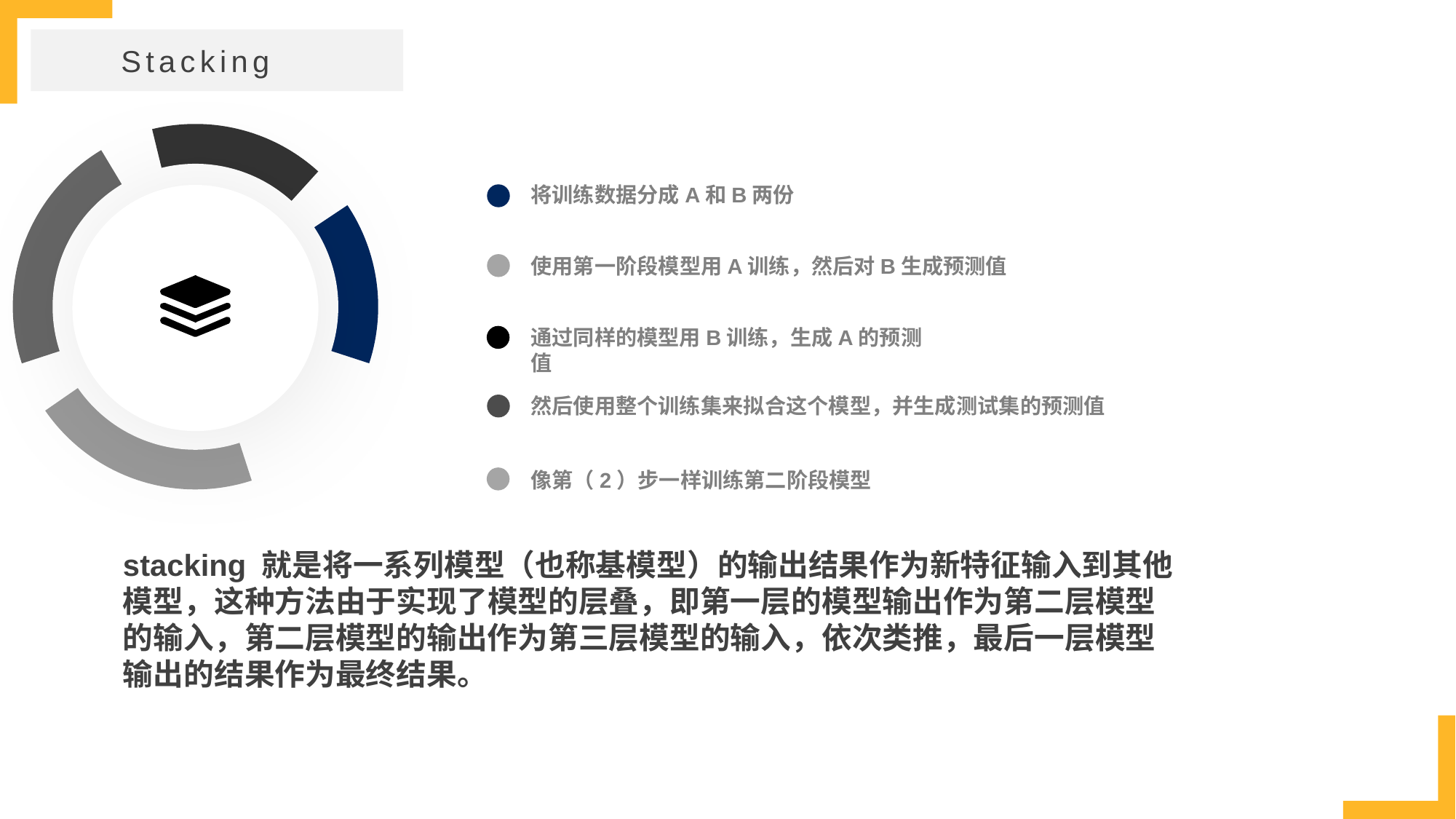

Stacking

将训练数据分成A和B两份

使用第一阶段模型用A训练，然后对B生成预测值

通过同样的模型用B训练，生成A的预测值

然后使用整个训练集来拟合这个模型，并生成测试集的预测值

像第（2）步一样训练第二阶段模型

stacking 就是将一系列模型（也称基模型）的输出结果作为新特征输入到其他模型，这种方法由于实现了模型的层叠，即第一层的模型输出作为第二层模型的输入，第二层模型的输出作为第三层模型的输入，依次类推，最后一层模型输出的结果作为最终结果。